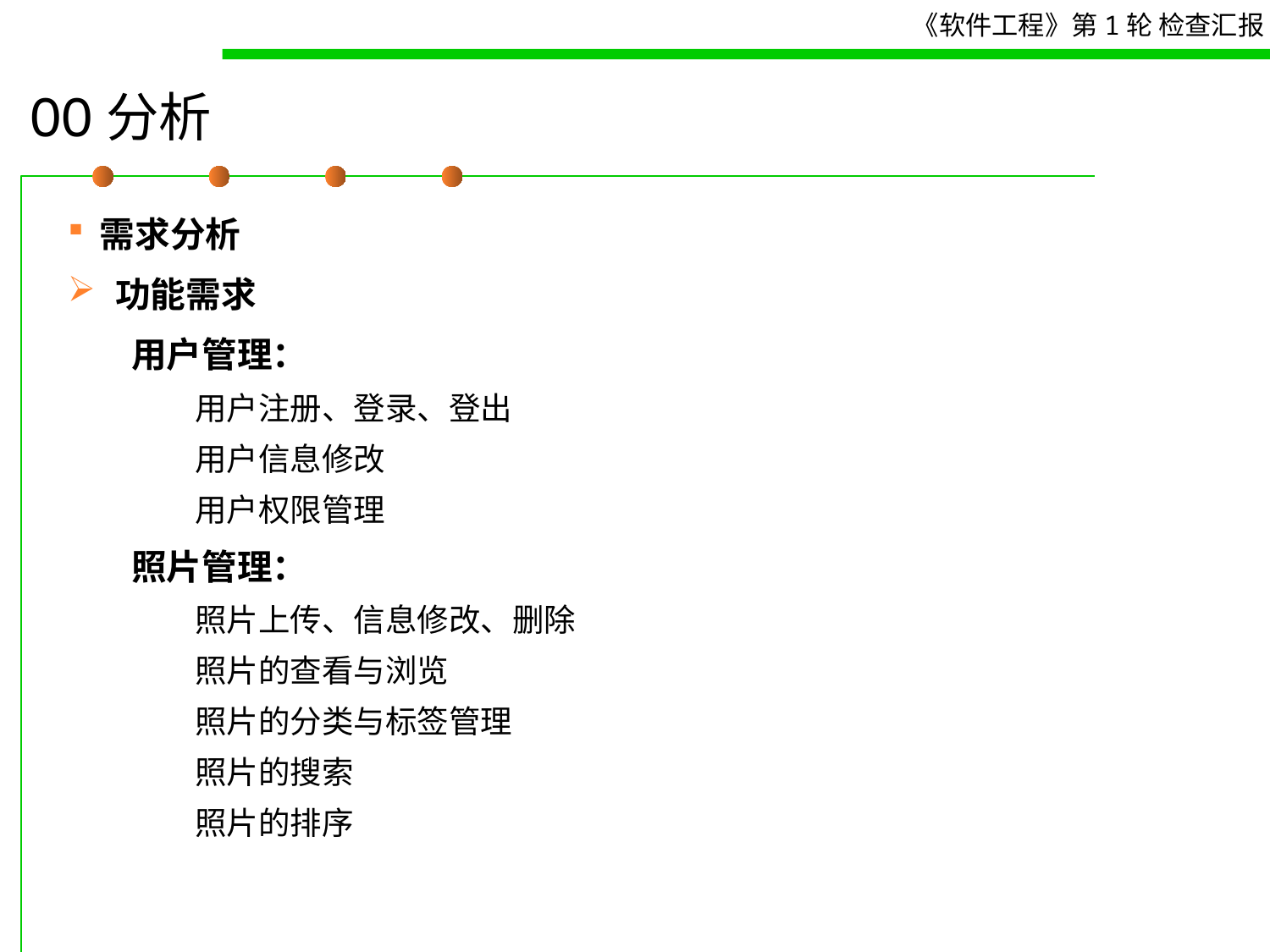

# OO分析
需求分析
功能需求
用户管理：
用户注册、登录、登出
用户信息修改
用户权限管理
照片管理：
照片上传、信息修改、删除
照片的查看与浏览
照片的分类与标签管理
照片的搜索
照片的排序